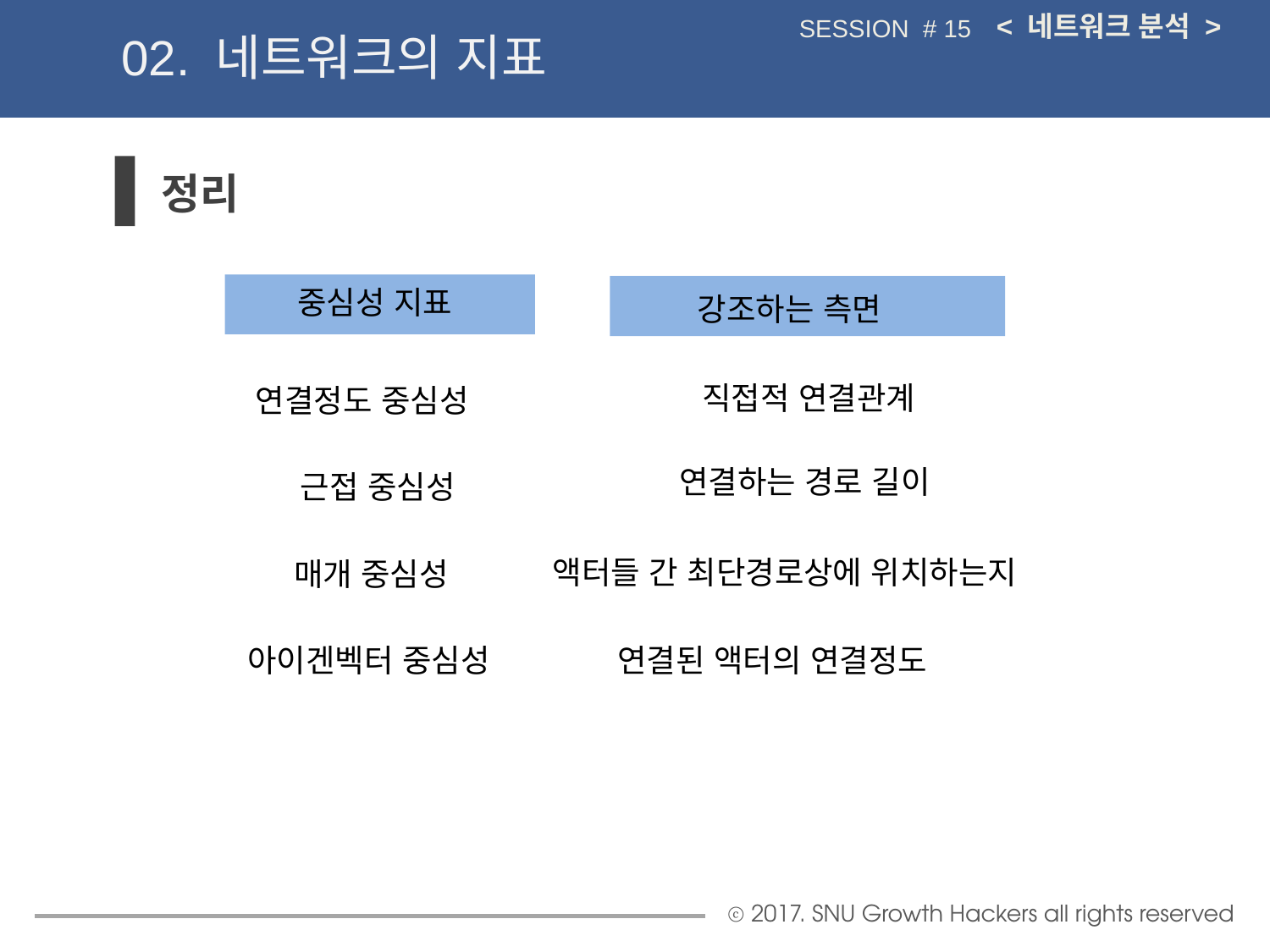

< 네트워크 분석 >
SESSION  # 15
02. 네트워크의 지표

정리

중심성 지표

강조하는 측면
직접적 연결관계
연결정도 중심성
연결하는 경로 길이
근접 중심성
액터들 간 최단경로상에 위치하는지
매개 중심성
아이겐벡터 중심성
연결된 액터의 연결정도
ⓒ 2017. SNU Growth Hackers all rights reserved